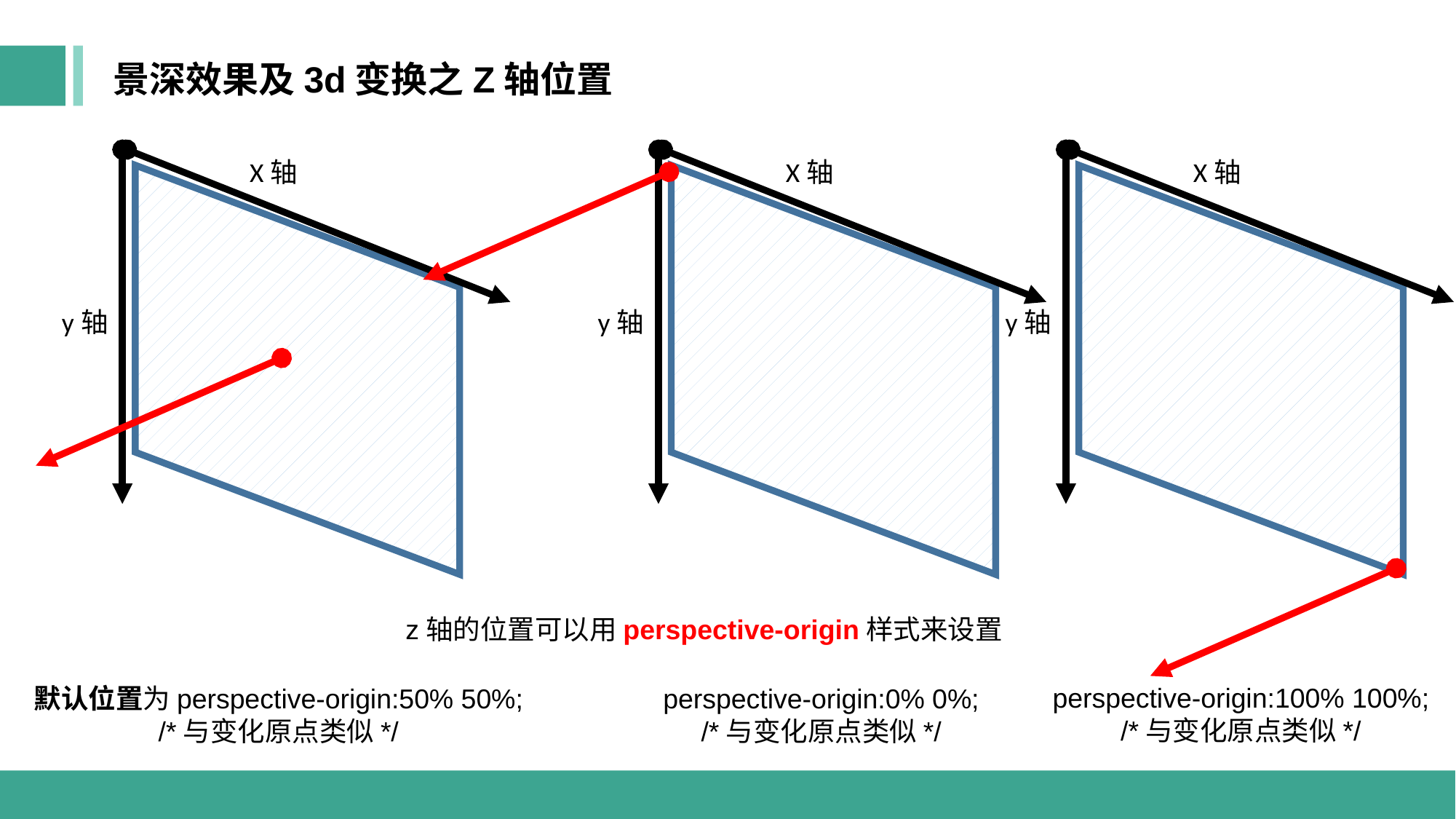

景深效果及3d变换之Z轴位置
X轴
X轴
X轴

y轴
y轴
y轴
z轴的位置可以用perspective-origin样式来设置
perspective-origin:100% 100%;
/*与变化原点类似*/
默认位置为perspective-origin:50% 50%;
/*与变化原点类似*/
perspective-origin:0% 0%;
/*与变化原点类似*/